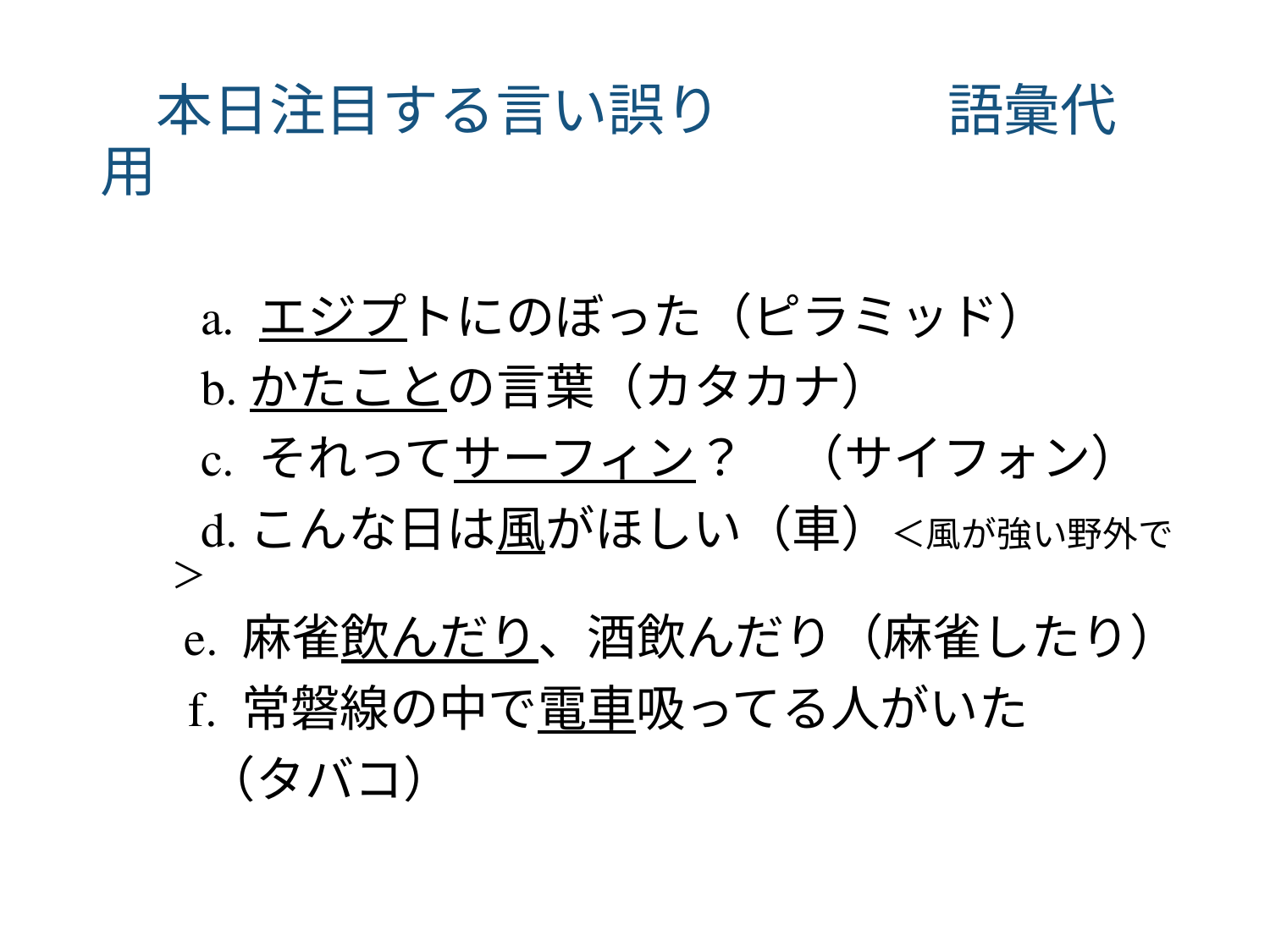

# 本日注目する言い誤り　　　　語彙代用
　a. エジプトにのぼった（ピラミッド）
　b.かたことの言葉（カタカナ）
　c. それってサーフィン？　（サイフォン）
　d.こんな日は風がほしい（車）＜風が強い野外で＞
     e. 麻雀飲んだり、酒飲んだり（麻雀したり）
    f. 常磐線の中で電車吸ってる人がいた
     （タバコ）